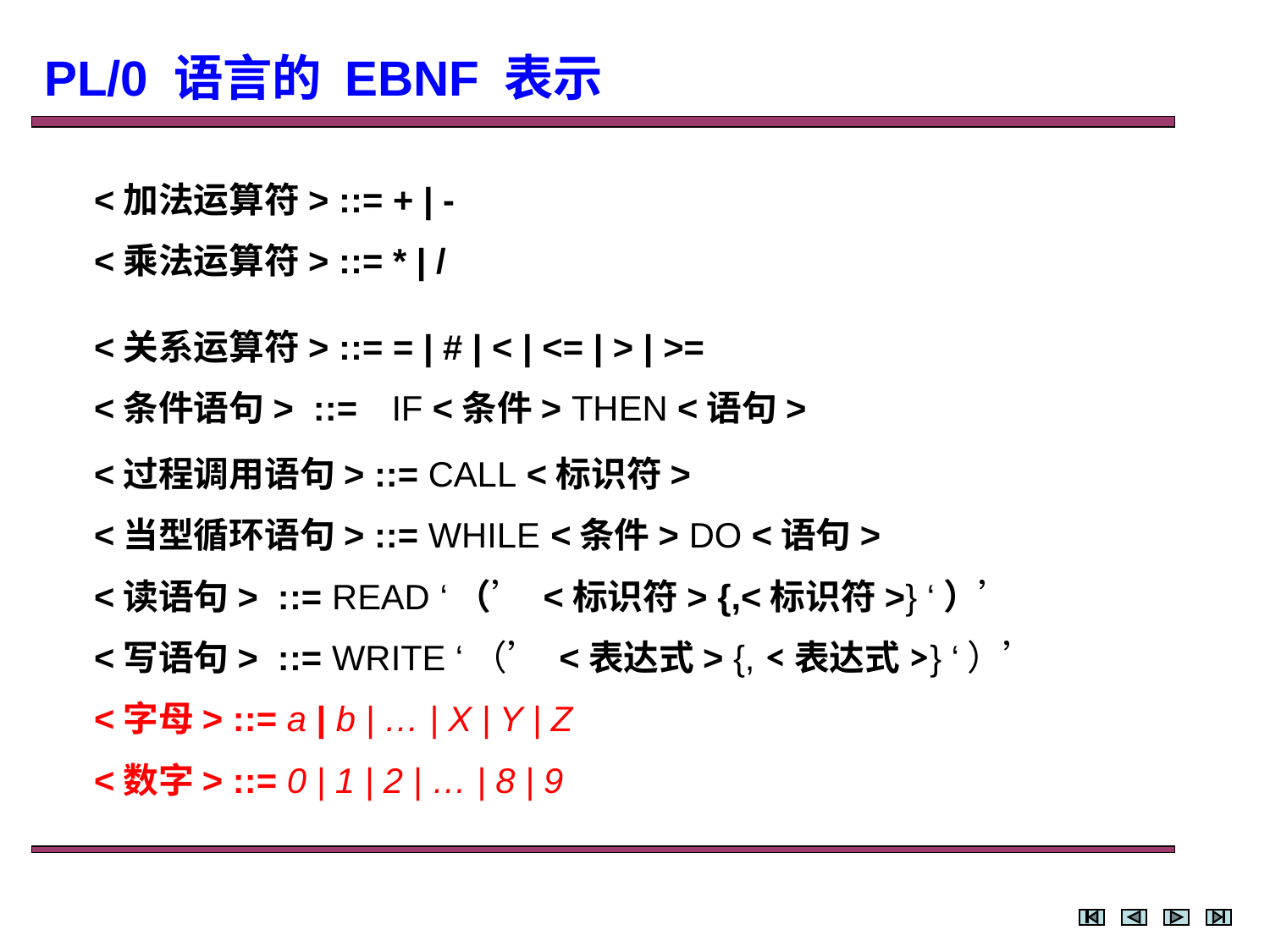

PL/0 语言的 EBNF 表示
<加法运算符> ::= + | -
<乘法运算符> ::= * | /

<关系运算符> ::= = | # | < | <= | > | >=
<条件语句>  ::= IF <条件> THEN <语句>

<过程调用语句> ::= CALL <标识符>

<当型循环语句> ::= WHILE <条件> DO <语句>

<读语句>  ::= READ ‘（’ <标识符> {,<标识符>} ‘）’

<写语句>  ::= WRITE ‘（’ <表达式> {, <表达式>} ‘）’

<字母> ::= a | b | … | X | Y | Z

<数字> ::= 0 | 1 | 2 | … | 8 | 9